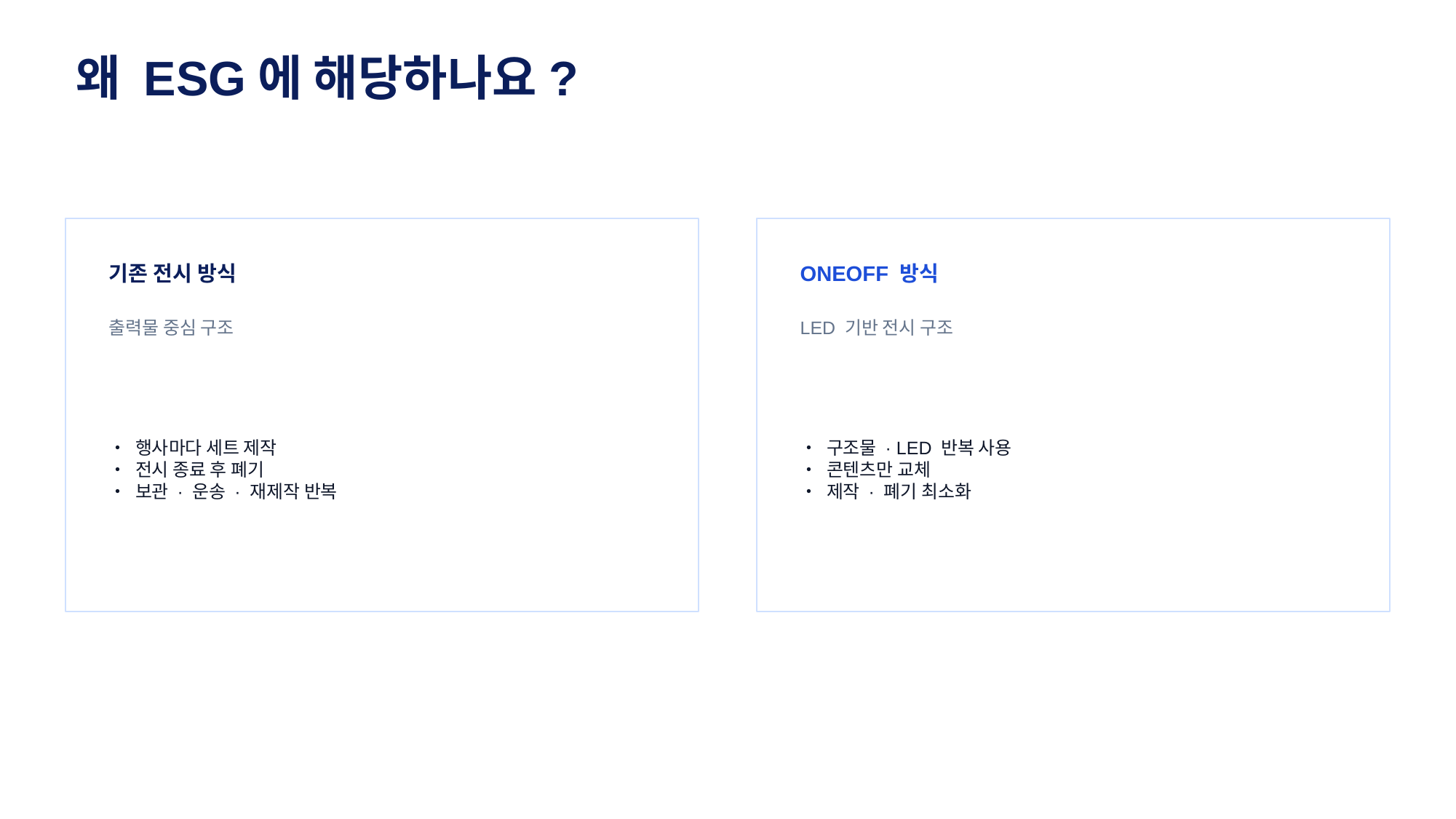

왜 ESG에 해당하나요?

기존 전시 방식
ONEOFF 방식
출력물 중심 구조
LED 기반 전시 구조
• 행사마다 세트 제작
• 전시 종료 후 폐기
• 보관 · 운송 · 재제작 반복
• 구조물 · LED 반복 사용
• 콘텐츠만 교체
• 제작 · 폐기 최소화